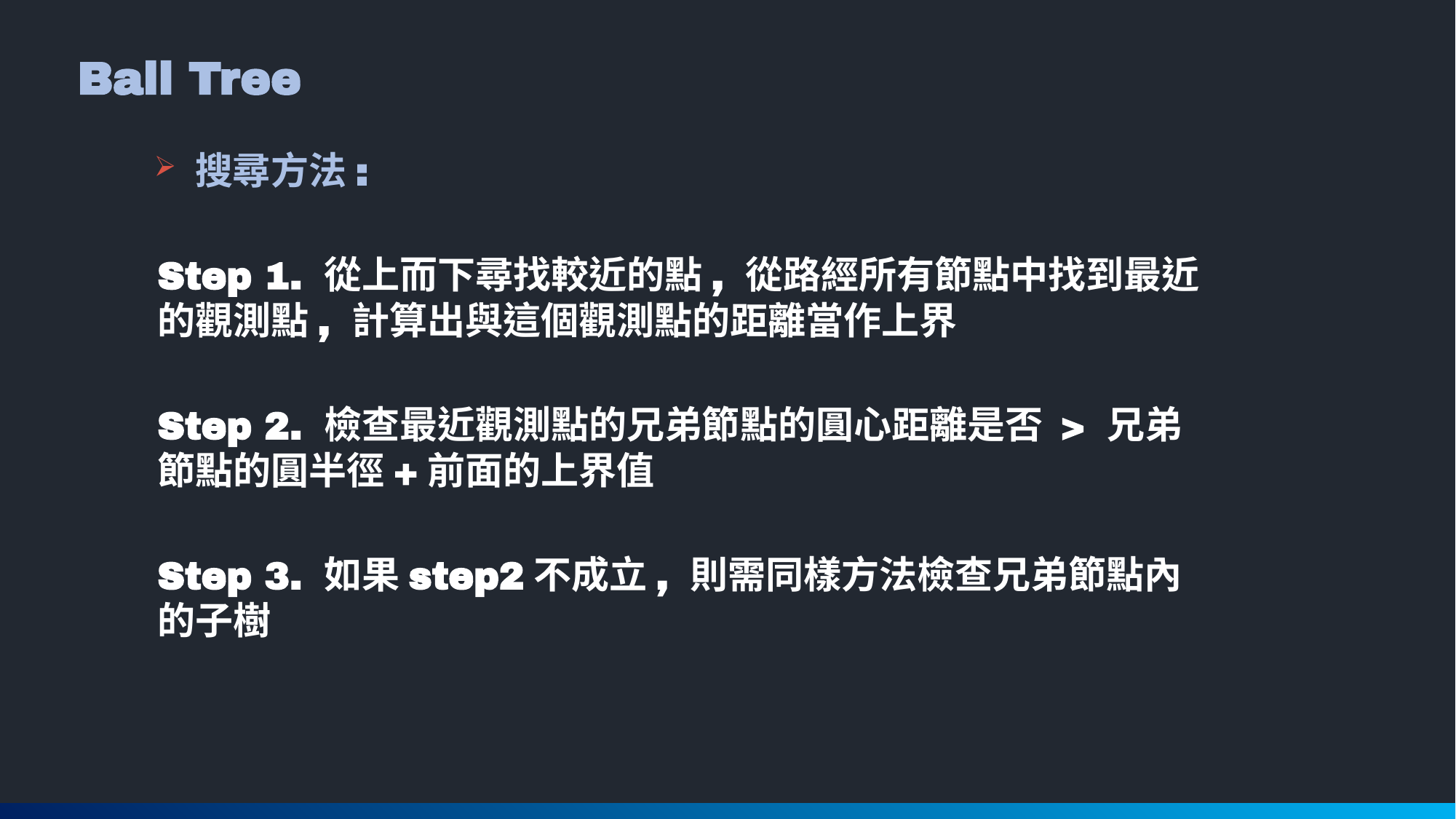

Ball Tree
搜尋方法:
Step 1. 從上而下尋找較近的點, 從路經所有節點中找到最近的觀測點, 計算出與這個觀測點的距離當作上界
Step 2. 檢查最近觀測點的兄弟節點的圓心距離是否 > 兄弟節點的圓半徑+前面的上界值
Step 3. 如果step2不成立, 則需同樣方法檢查兄弟節點內的子樹